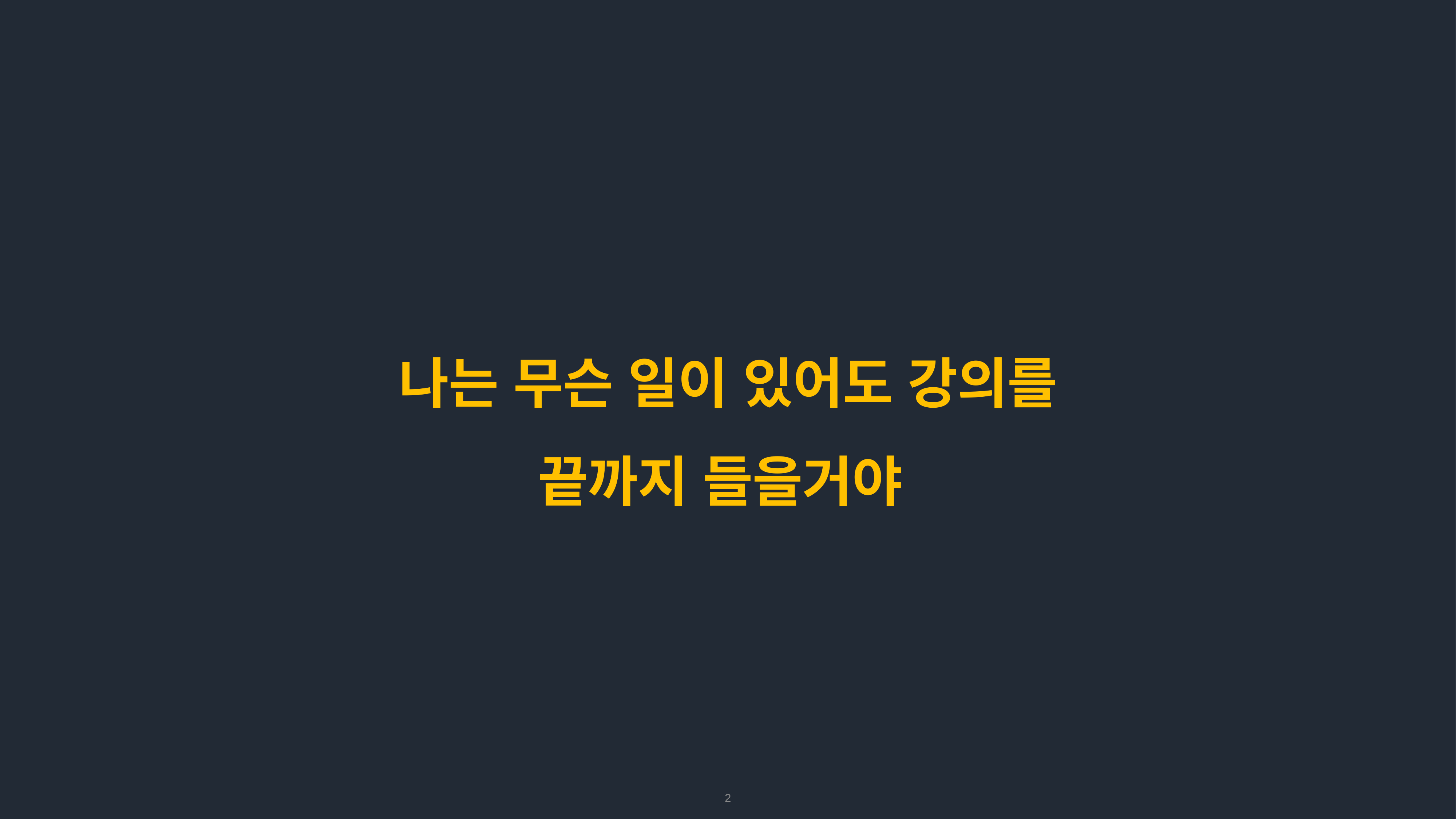

나는 무슨 일이 있어도 강의를 끝까지 들을거야
2